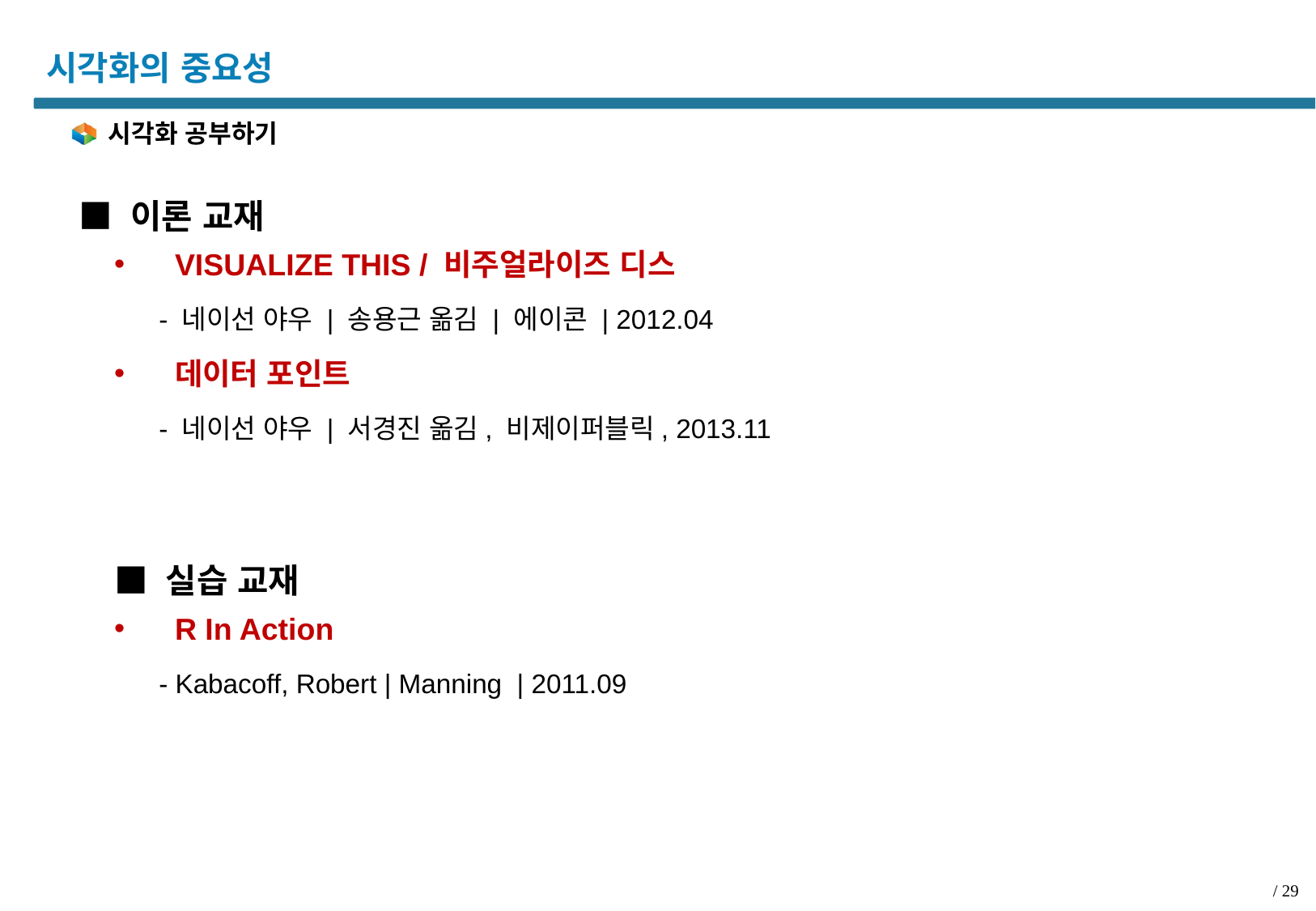

# 시각화의 중요성
시각화 공부하기
■ 이론 교재
VISUALIZE THIS / 비주얼라이즈 디스
      - 네이선 야우 | 송용근 옮김 | 에이콘 | 2012.04
데이터 포인트
      - 네이선 야우 | 서경진 옮김, 비제이퍼블릭, 2013.11

■ 실습 교재
R In Action
      - Kabacoff, Robert | Manning  | 2011.09
/ 29